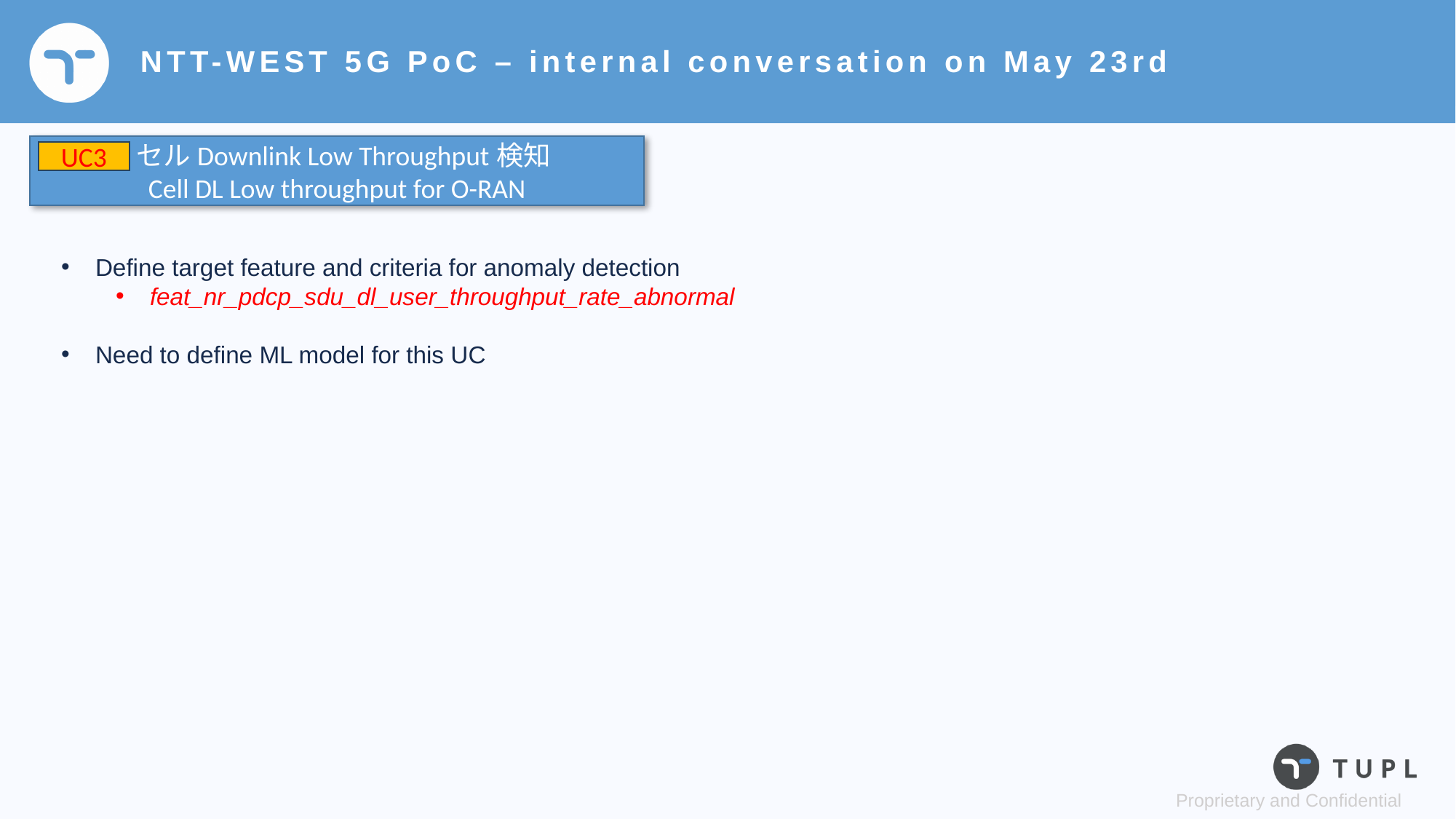

# NTT-WEST 5G PoC – internal conversation on May 23rd
 セルDownlink Low Throughput検知
Cell DL Low throughput for O-RAN
UC3

Define target feature and criteria for anomaly detection
feat_nr_pdcp_sdu_dl_user_throughput_rate_abnormal

Need to define ML model for this UC